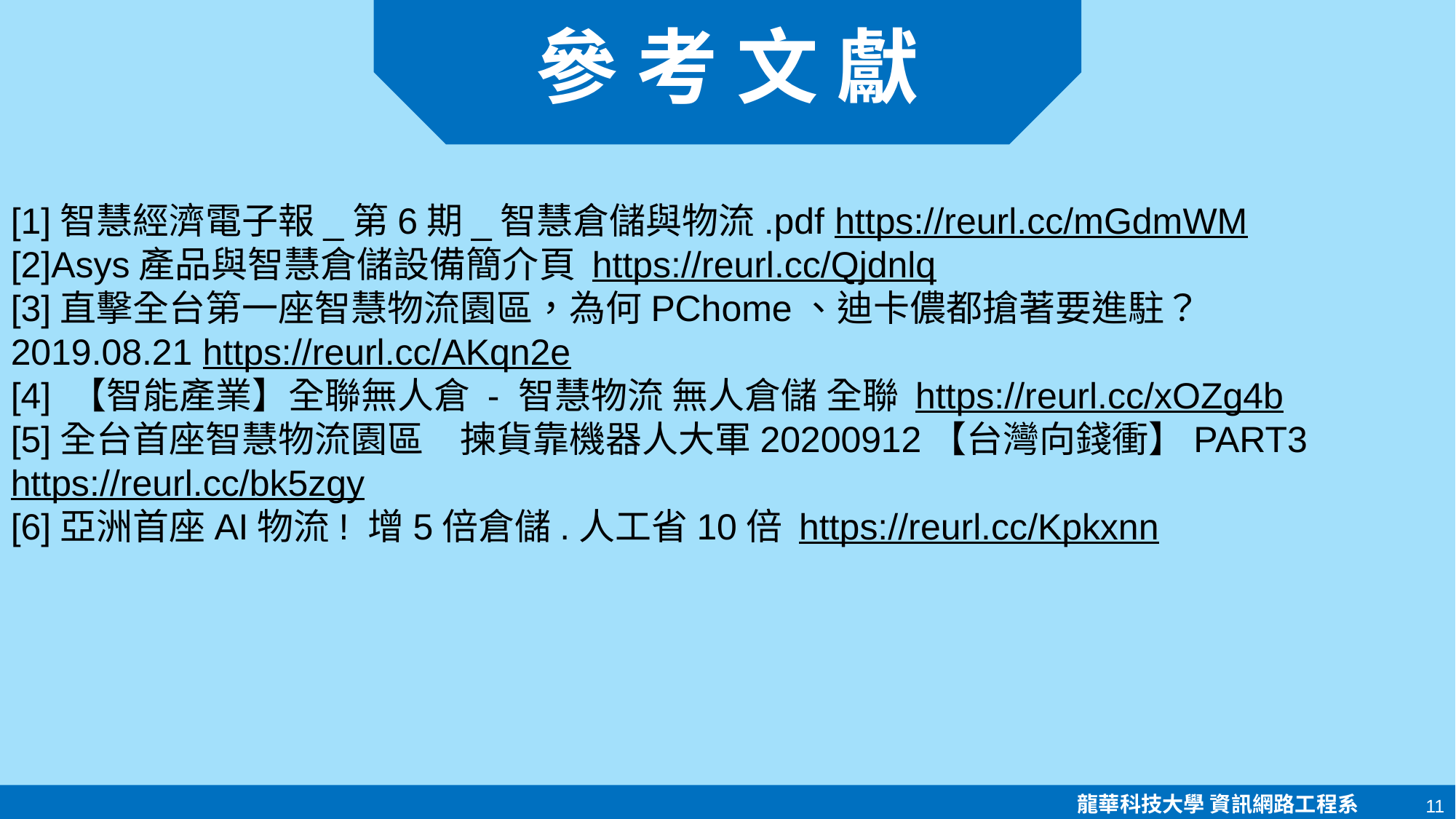

參 考 文 獻
[1]智慧經濟電子報_第6期_智慧倉儲與物流.pdf https://reurl.cc/mGdmWM
[2]Asys產品與智慧倉儲設備簡介頁 https://reurl.cc/Qjdnlq
[3]直擊全台第一座智慧物流園區，為何PChome、迪卡儂都搶著要進駐？ 2019.08.21 https://reurl.cc/AKqn2e
[4] 【智能產業】全聯無人倉 - 智慧物流 無人倉儲 全聯 https://reurl.cc/xOZg4b
[5]全台首座智慧物流園區　揀貨靠機器人大軍20200912【台灣向錢衝】PART3 https://reurl.cc/bk5zgy
[6]亞洲首座AI物流! 增5倍倉儲.人工省10倍 https://reurl.cc/Kpkxnn
11

龍華科技大學 資訊網路工程系